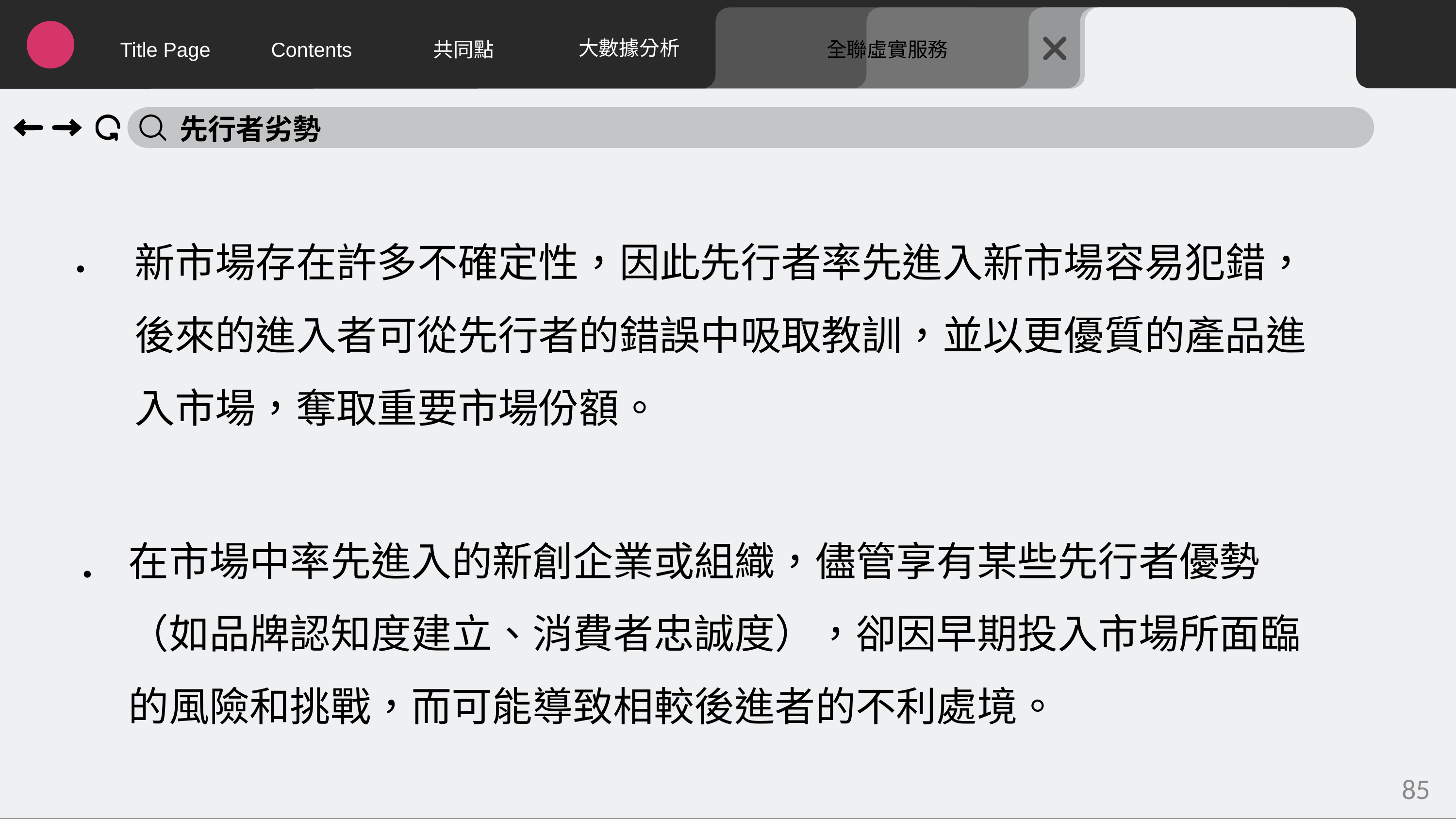

大數據分析
Title Page
Contents
共同點
全聯虛實服務

先行者劣勢

新市場存在許多不確定性，因此先行者率先進入新市場容易犯錯，後來的進入者可從先行者的錯誤中吸取教訓，並以更優質的產品進入市場，奪取重要市場份額。
．
在市場中率先進入的新創企業或組織，儘管享有某些先行者優勢（如品牌認知度建立、消費者忠誠度），卻因早期投入市場所面臨的風險和挑戰，而可能導致相較後進者的不利處境。
．
85